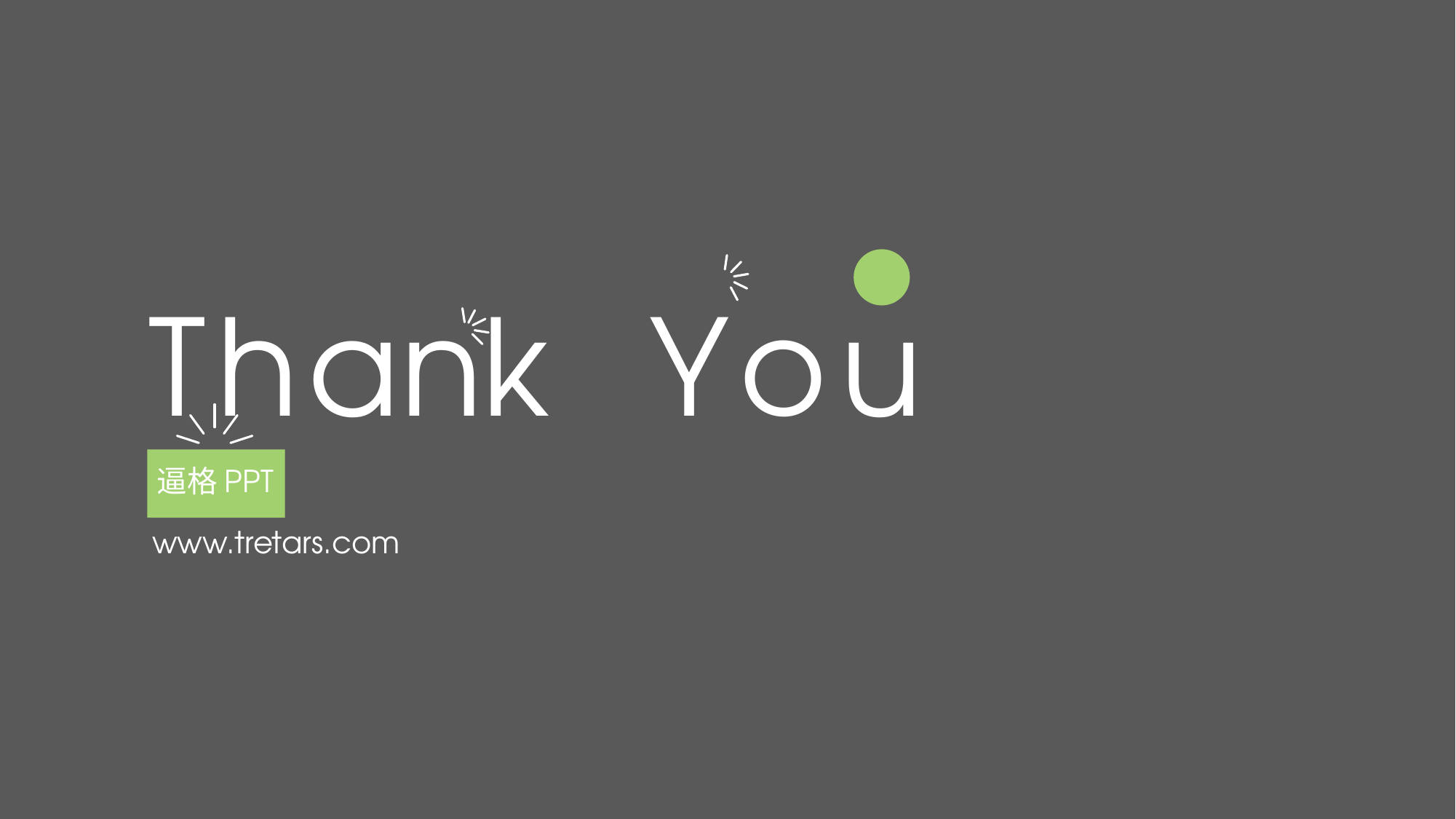

o
T
h
a
n
k
Y
u

逼格PPT
www.tretars.com